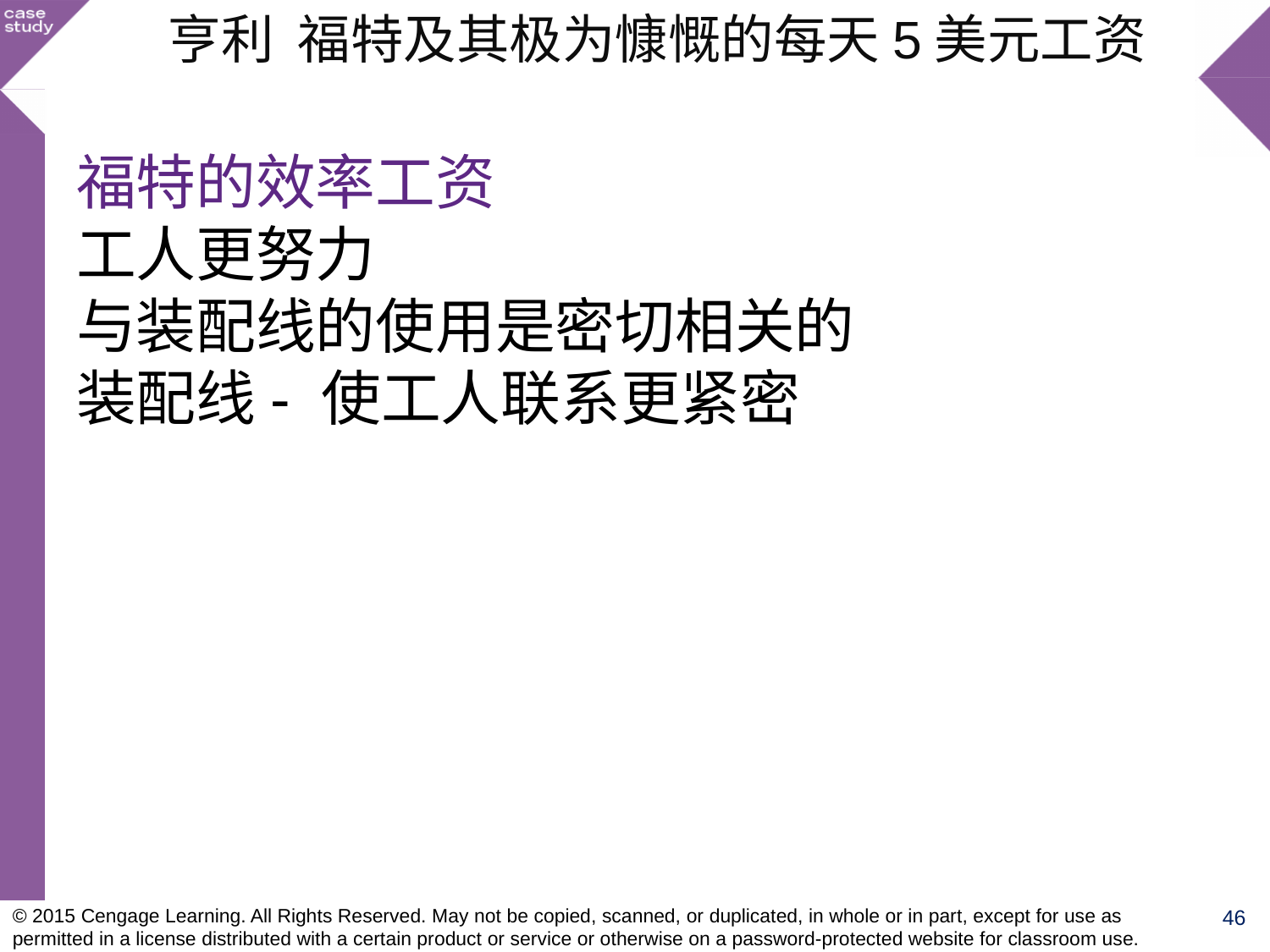

亨利  福特及其极为慷慨的每天5美元工资
福特的效率工资
工人更努力
与装配线的使用是密切相关的
装配线- 使工人联系更紧密
46
© 2015 Cengage Learning. All Rights Reserved. May not be copied, scanned, or duplicated, in whole or in part, except for use as permitted in a license distributed with a certain product or service or otherwise on a password-protected website for classroom use.